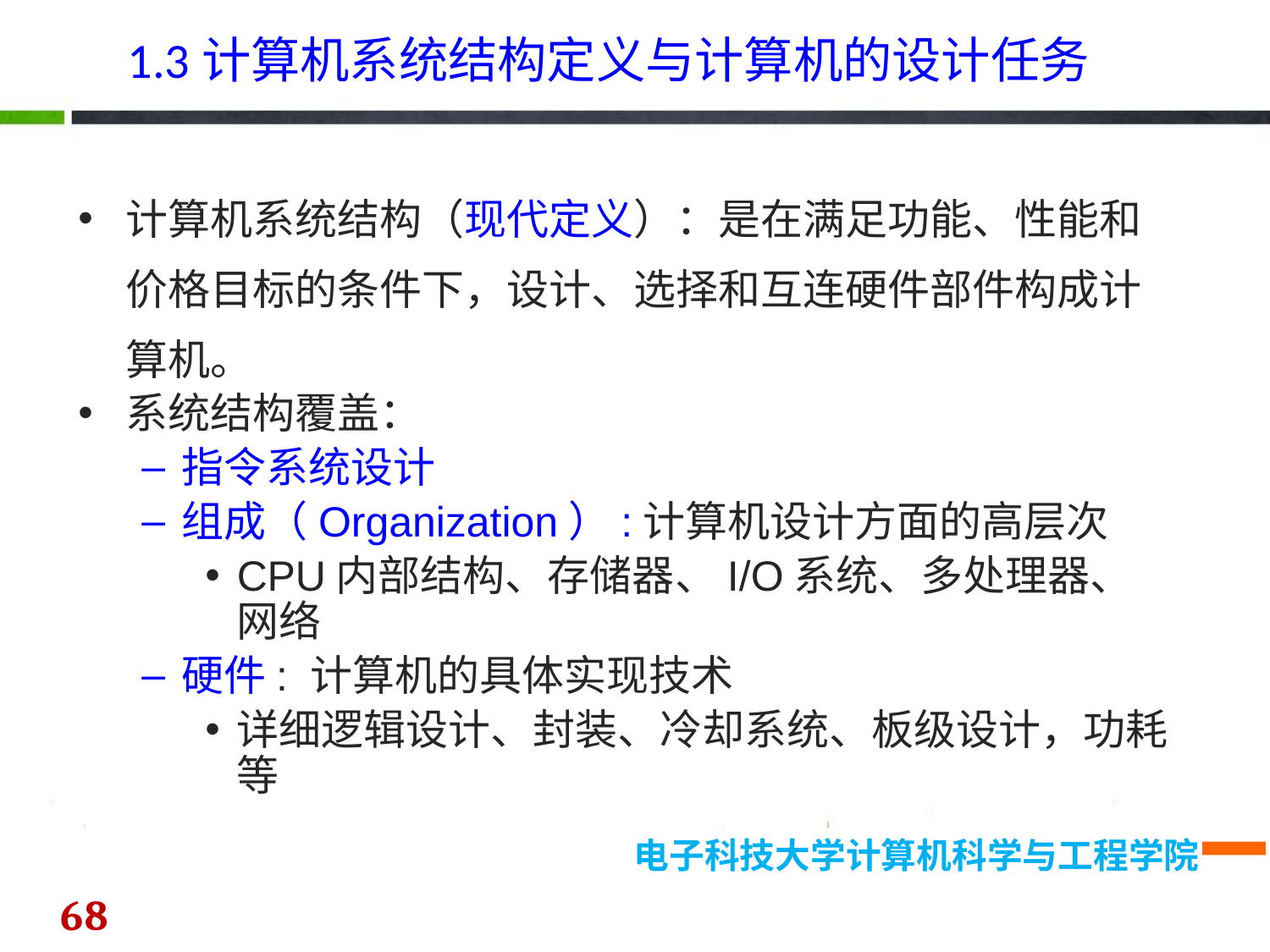

1.3计算机系统结构定义与计算机的设计任务
计算机系统结构（现代定义）：是在满足功能、性能和价格目标的条件下，设计、选择和互连硬件部件构成计算机。
系统结构覆盖：
指令系统设计
组成（Organization）:计算机设计方面的高层次
CPU内部结构、存储器、I/O系统、多处理器、网络
硬件: 计算机的具体实现技术
详细逻辑设计、封装、冷却系统、板级设计，功耗等